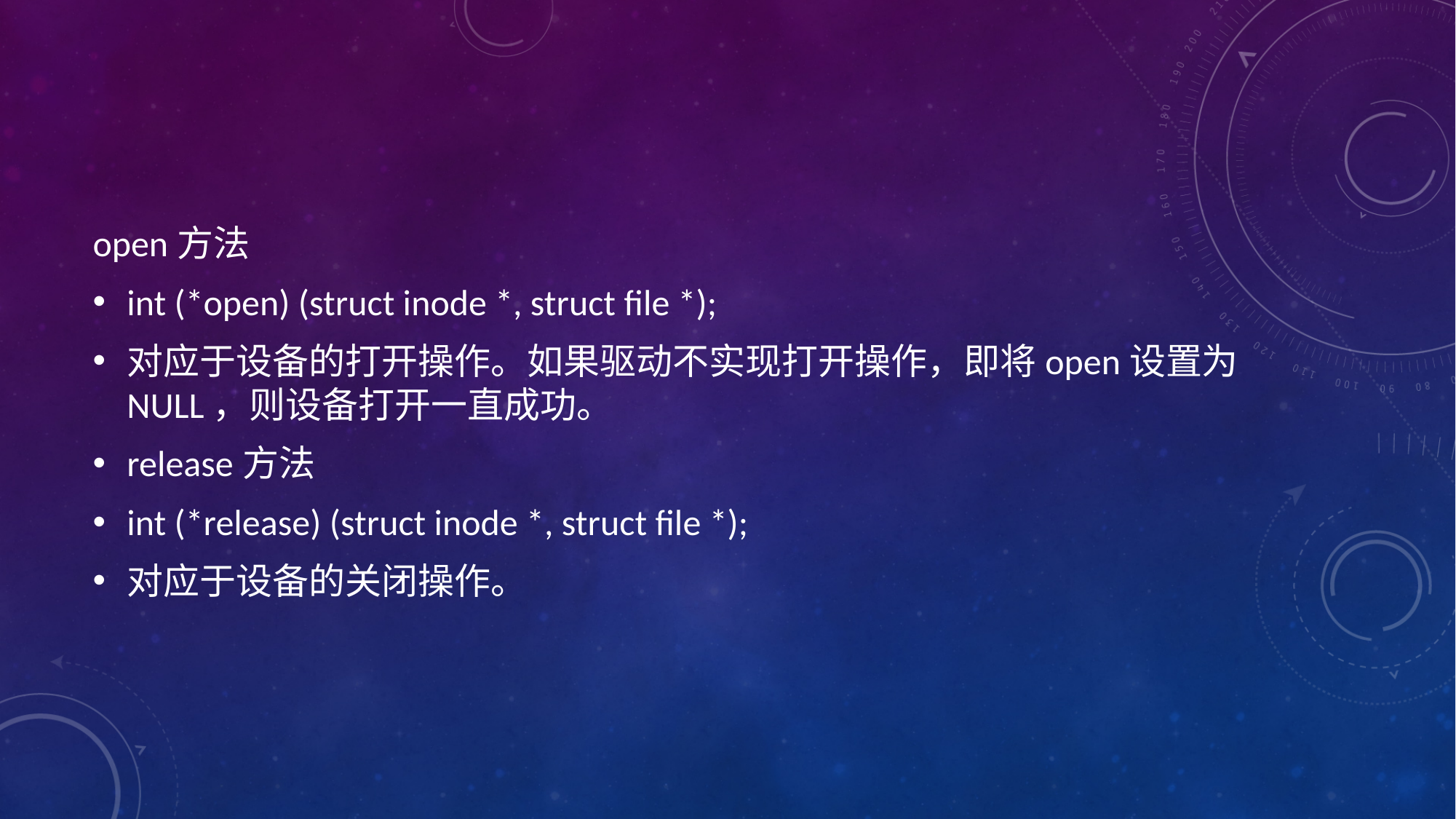

#
open方法
int (*open) (struct inode *, struct file *);
对应于设备的打开操作。如果驱动不实现打开操作，即将open设置为NULL，则设备打开一直成功。
release方法
int (*release) (struct inode *, struct file *);
对应于设备的关闭操作。